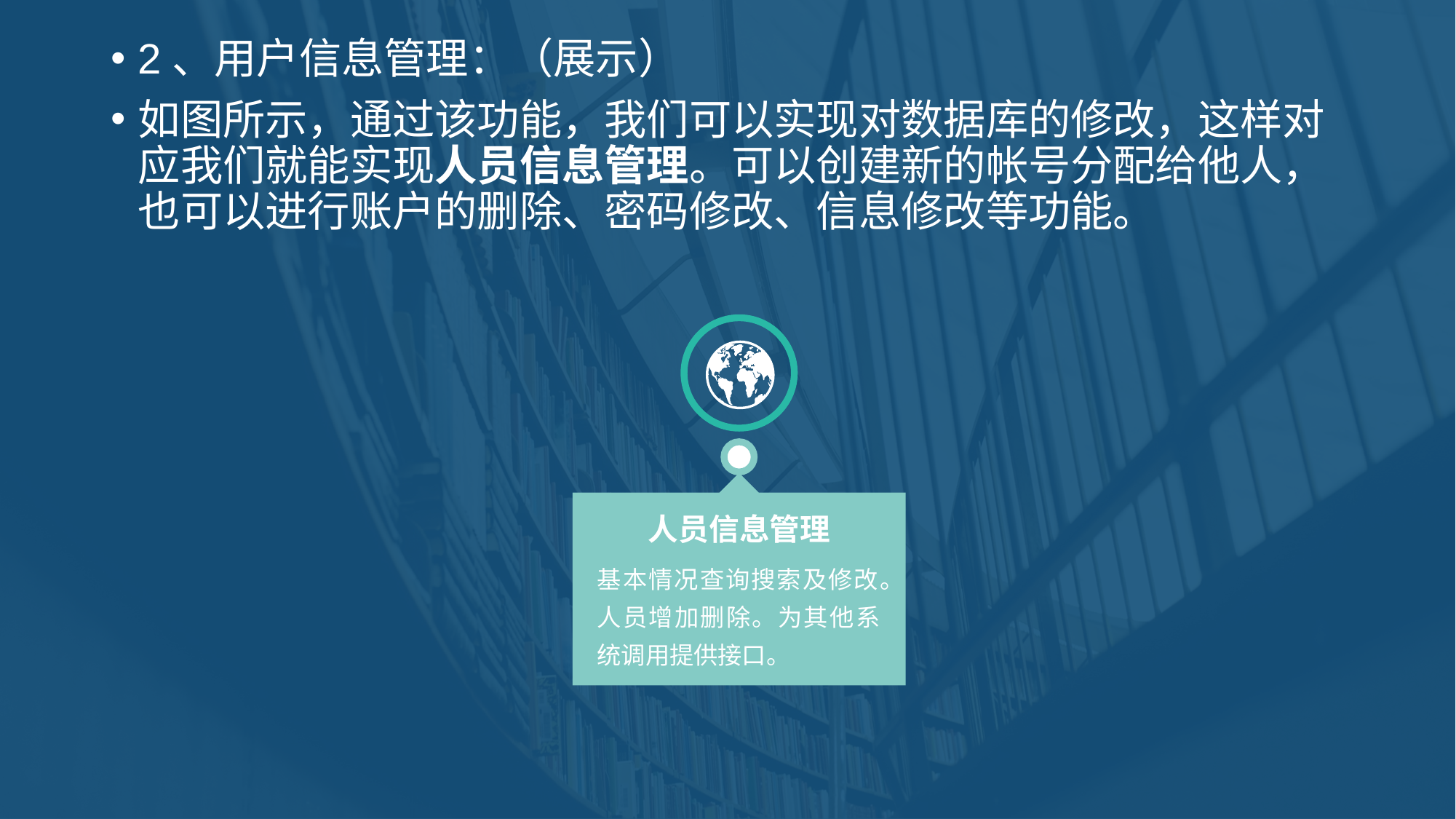

2、用户信息管理：（展示）
如图所示，通过该功能，我们可以实现对数据库的修改，这样对应我们就能实现人员信息管理。可以创建新的帐号分配给他人，也可以进行账户的删除、密码修改、信息修改等功能。

人员信息管理
基本情况查询搜索及修改。人员增加删除。为其他系统调用提供接口。